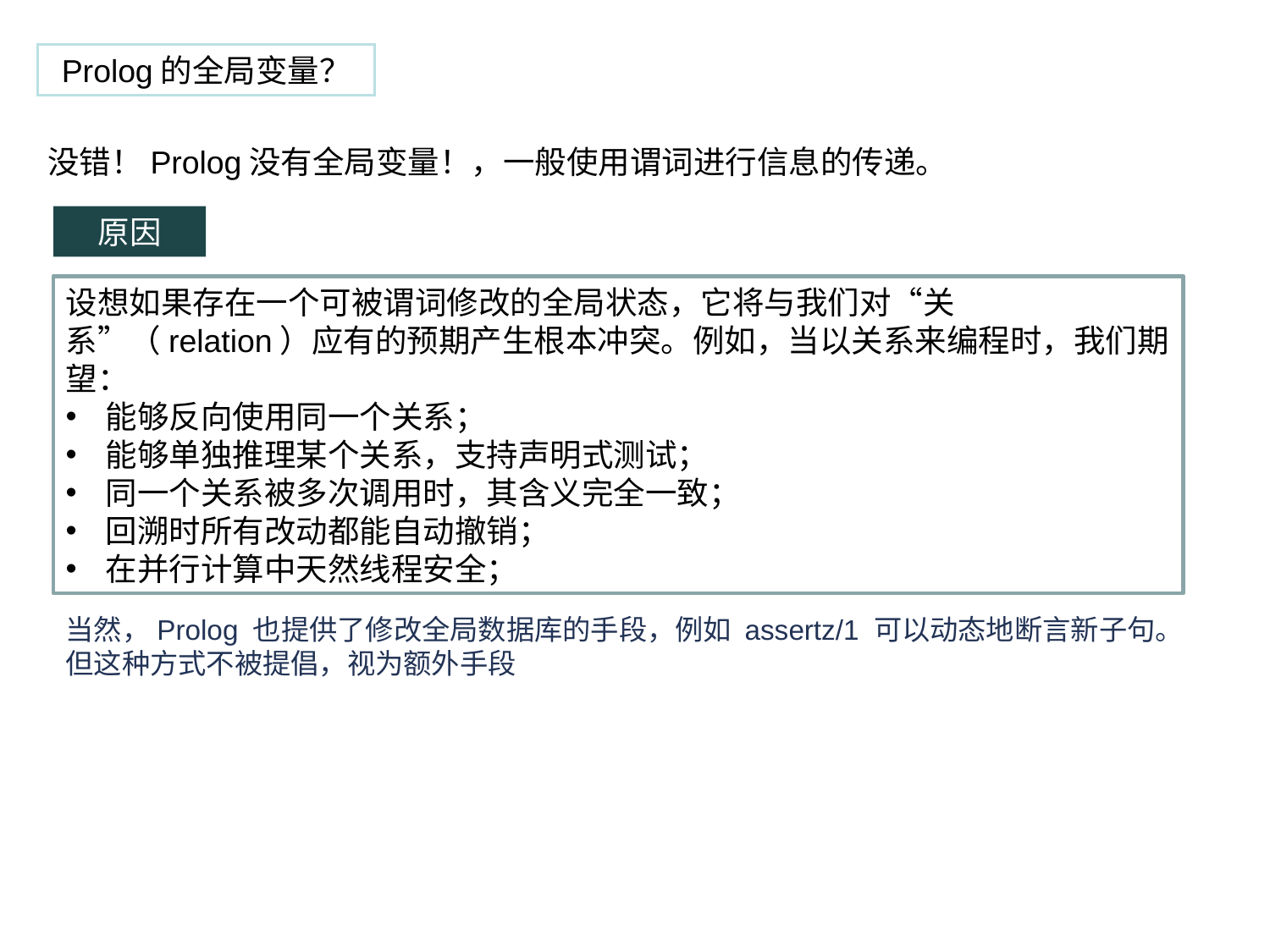

Prolog的全局变量？
没错！Prolog没有全局变量！，一般使用谓词进行信息的传递。
原因
设想如果存在一个可被谓词修改的全局状态，它将与我们对“关系”（relation）应有的预期产生根本冲突。例如，当以关系来编程时，我们期望：
能够反向使用同一个关系；
能够单独推理某个关系，支持声明式测试；
同一个关系被多次调用时，其含义完全一致；
回溯时所有改动都能自动撤销；
在并行计算中天然线程安全；
当然，Prolog 也提供了修改全局数据库的手段，例如 assertz/1 可以动态地断言新子句。但这种方式不被提倡，视为额外手段